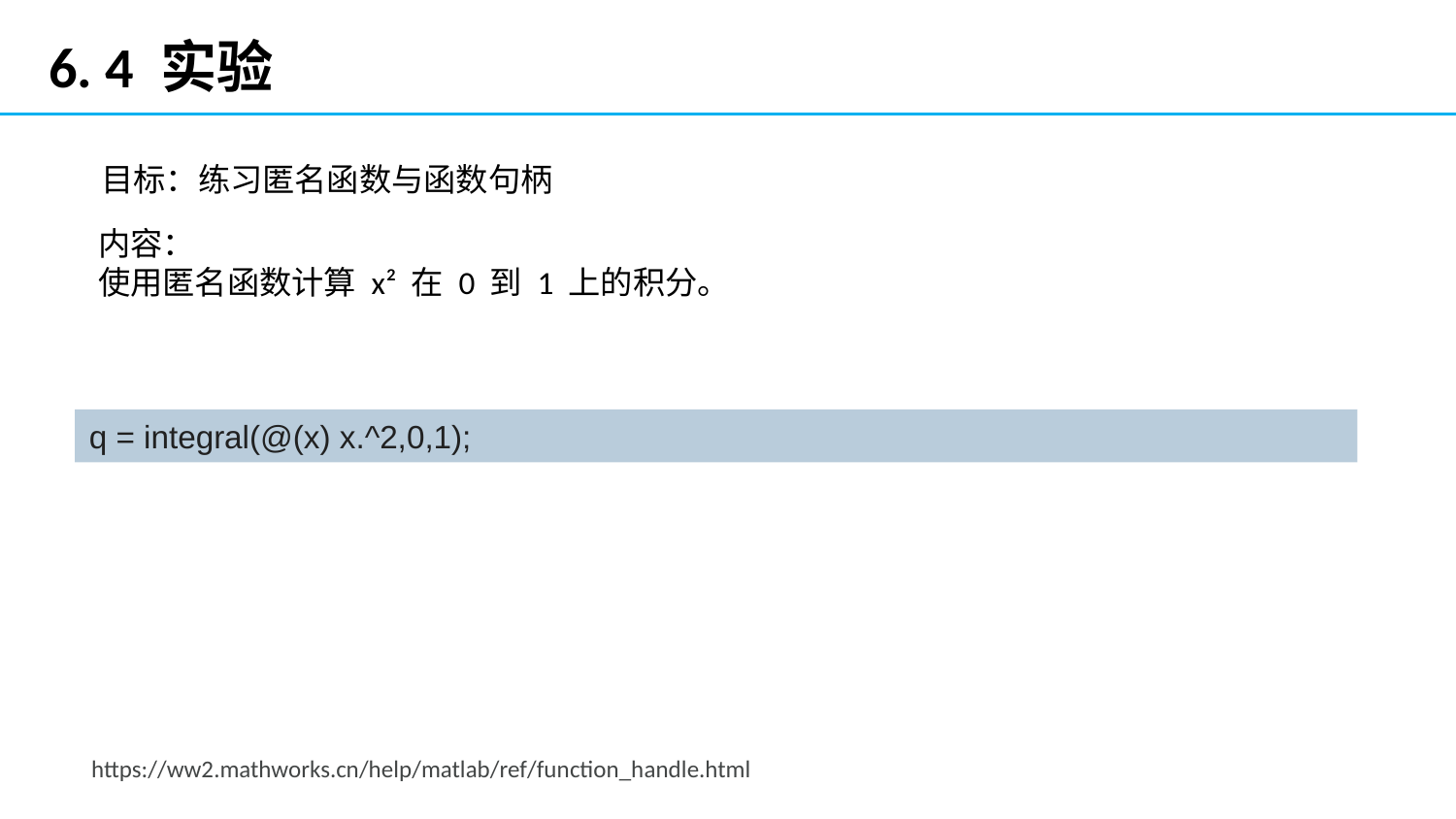

# 6. 4 实验
目标：练习匿名函数与函数句柄
内容：
使用匿名函数计算 x² 在 0 到 1 上的积分。
q = integral(@(x) x.^2,0,1);
https://ww2.mathworks.cn/help/matlab/ref/function_handle.html